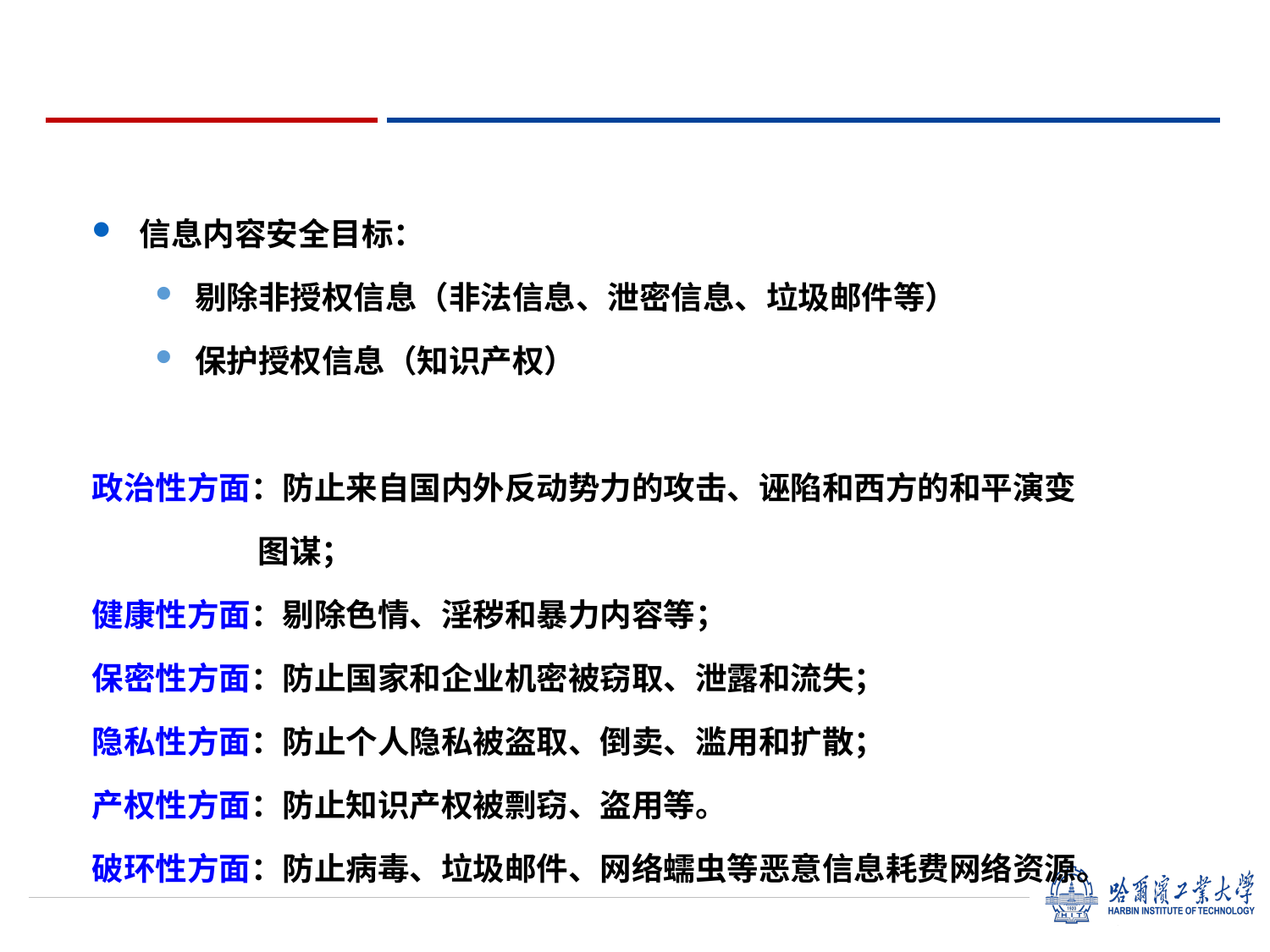

信息内容安全目标：
剔除非授权信息（非法信息、泄密信息、垃圾邮件等）
保护授权信息（知识产权）

政治性方面：防止来自国内外反动势力的攻击、诬陷和西方的和平演变
                      图谋；
健康性方面：剔除色情、淫秽和暴力内容等；
保密性方面：防止国家和企业机密被窃取、泄露和流失；
隐私性方面：防止个人隐私被盗取、倒卖、滥用和扩散；
产权性方面：防止知识产权被剽窃、盗用等。
破环性方面：防止病毒、垃圾邮件、网络蠕虫等恶意信息耗费网络资源。

4